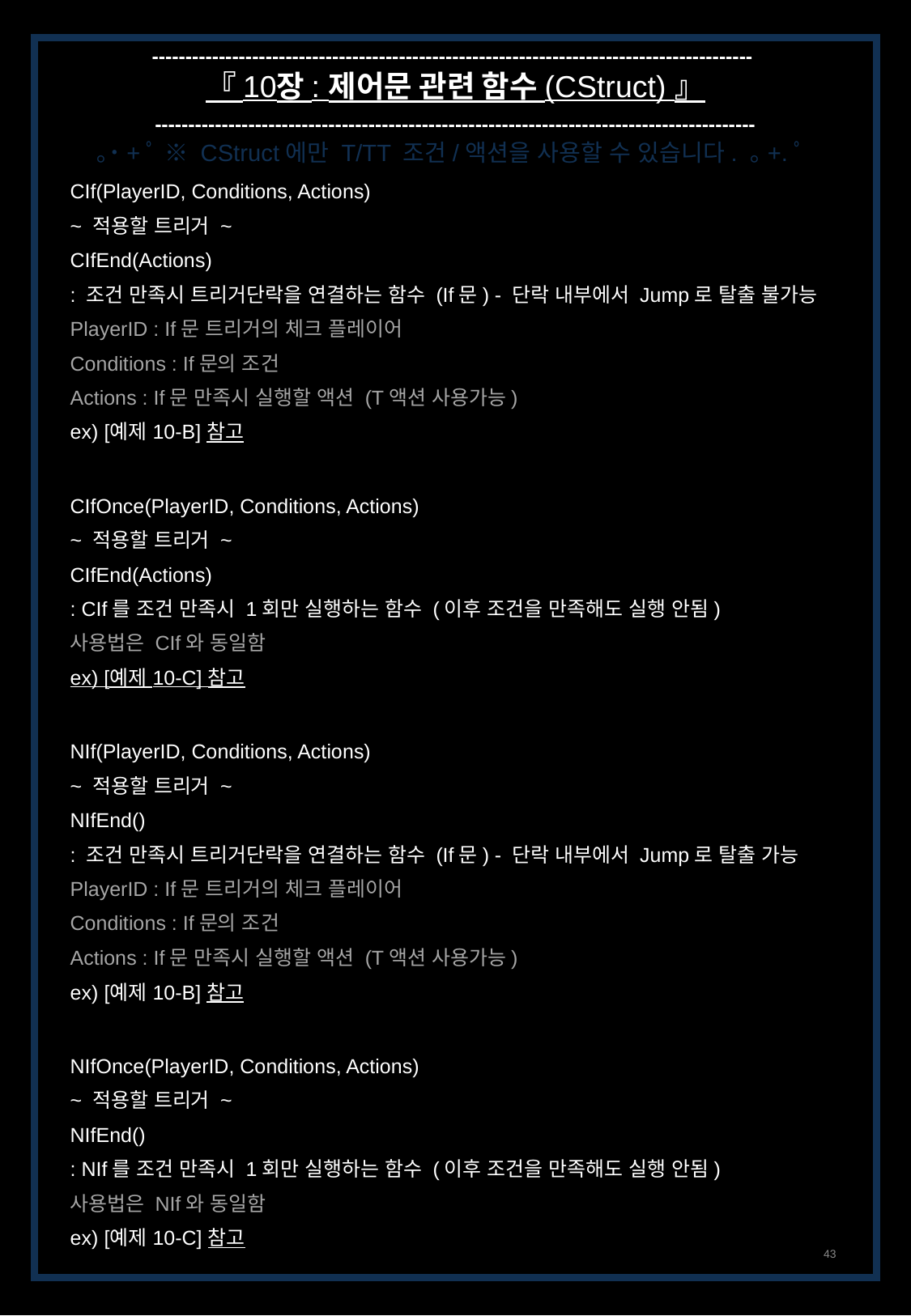

------------------------------------------------------------------------------------------
『 10장 : 제어문 관련 함수 (CStruct) 』
------------------------------------------------------------------------------------------

｡˙+ﾟ ※ CStruct에만 T/TT 조건/액션을 사용할 수 있습니다. ｡+.ﾟ
CIf(PlayerID, Conditions, Actions)
~ 적용할 트리거 ~
CIfEnd(Actions)
: 조건 만족시 트리거단락을 연결하는 함수 (If문) - 단락 내부에서 Jump로 탈출 불가능
PlayerID : If문 트리거의 체크 플레이어
Conditions : If문의 조건
Actions : If문 만족시 실행할 액션 (T액션 사용가능)
ex) [예제 10-B] 참고

CIfOnce(PlayerID, Conditions, Actions)
~ 적용할 트리거 ~
CIfEnd(Actions)
: CIf를 조건 만족시 1회만 실행하는 함수 (이후 조건을 만족해도 실행 안됨)
사용법은 CIf와 동일함
ex) [예제 10-C] 참고

NIf(PlayerID, Conditions, Actions)
~ 적용할 트리거 ~
NIfEnd()
: 조건 만족시 트리거단락을 연결하는 함수 (If문) - 단락 내부에서 Jump로 탈출 가능
PlayerID : If문 트리거의 체크 플레이어
Conditions : If문의 조건
Actions : If문 만족시 실행할 액션 (T액션 사용가능)
ex) [예제 10-B] 참고

NIfOnce(PlayerID, Conditions, Actions)
~ 적용할 트리거 ~
NIfEnd()
: NIf를 조건 만족시 1회만 실행하는 함수 (이후 조건을 만족해도 실행 안됨)
사용법은 NIf와 동일함
ex) [예제 10-C] 참고

43